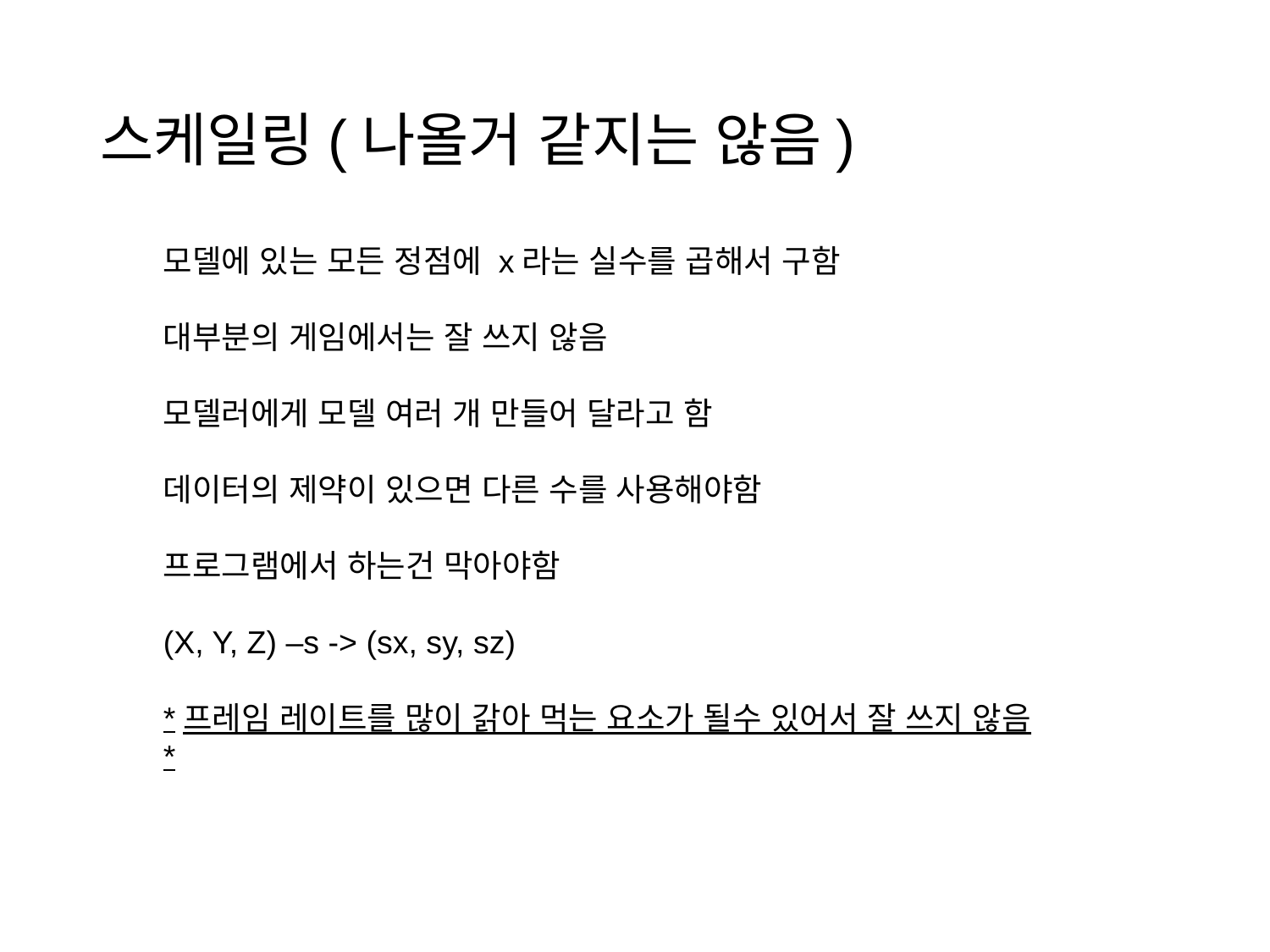

# 스케일링(나올거 같지는 않음)
모델에 있는 모든 정점에 x라는 실수를 곱해서 구함

대부분의 게임에서는 잘 쓰지 않음

모델러에게 모델 여러 개 만들어 달라고 함

데이터의 제약이 있으면 다른 수를 사용해야함

프로그램에서 하는건 막아야함

(X, Y, Z) –s -> (sx, sy, sz)

*프레임 레이트를 많이 갉아 먹는 요소가 될수 있어서 잘 쓰지 않음*